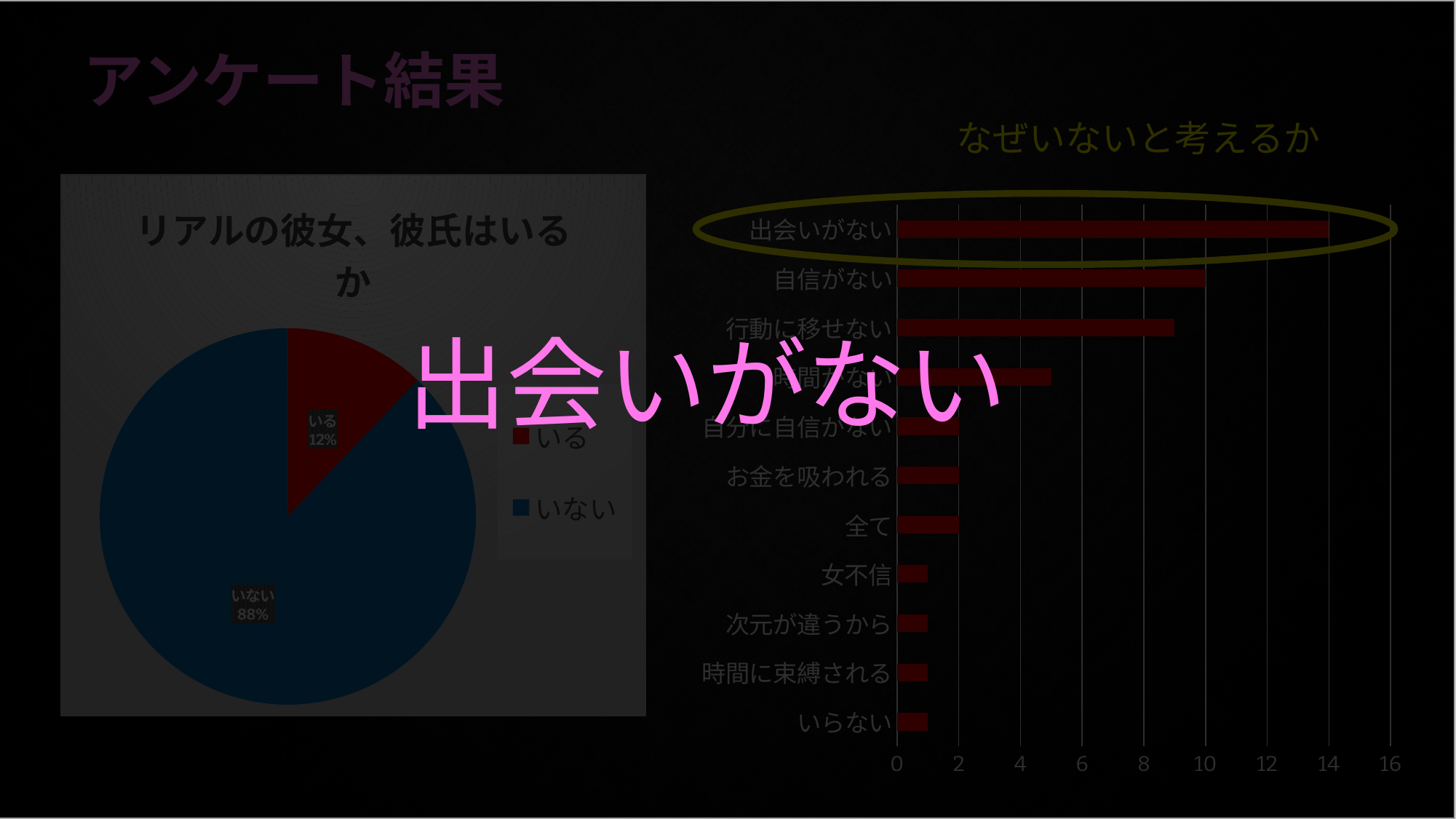

出会いがない
アンケート結果

### Chart: なぜいないと考えるか

| Category |  |
|---|---|
| いらない | 1.0 |
| 時間に束縛される | 1.0 |
| 次元が違うから | 1.0 |
| 女不信 | 1.0 |
| 全て | 2.0 |
| お金を吸われる | 2.0 |
| 自分に自信がない | 2.0 |
| 時間がない | 5.0 |
| 行動に移せない | 9.0 |
| 自信がない | 10.0 |
| 出会いがない | 14.0 |

### Chart: リアルの彼女、彼氏はいるか

| Category |  |
|---|---|
| 1.リアルの彼女、彼氏はいるか | None |
| いる | 4.0 |
| いない | 29.0 |